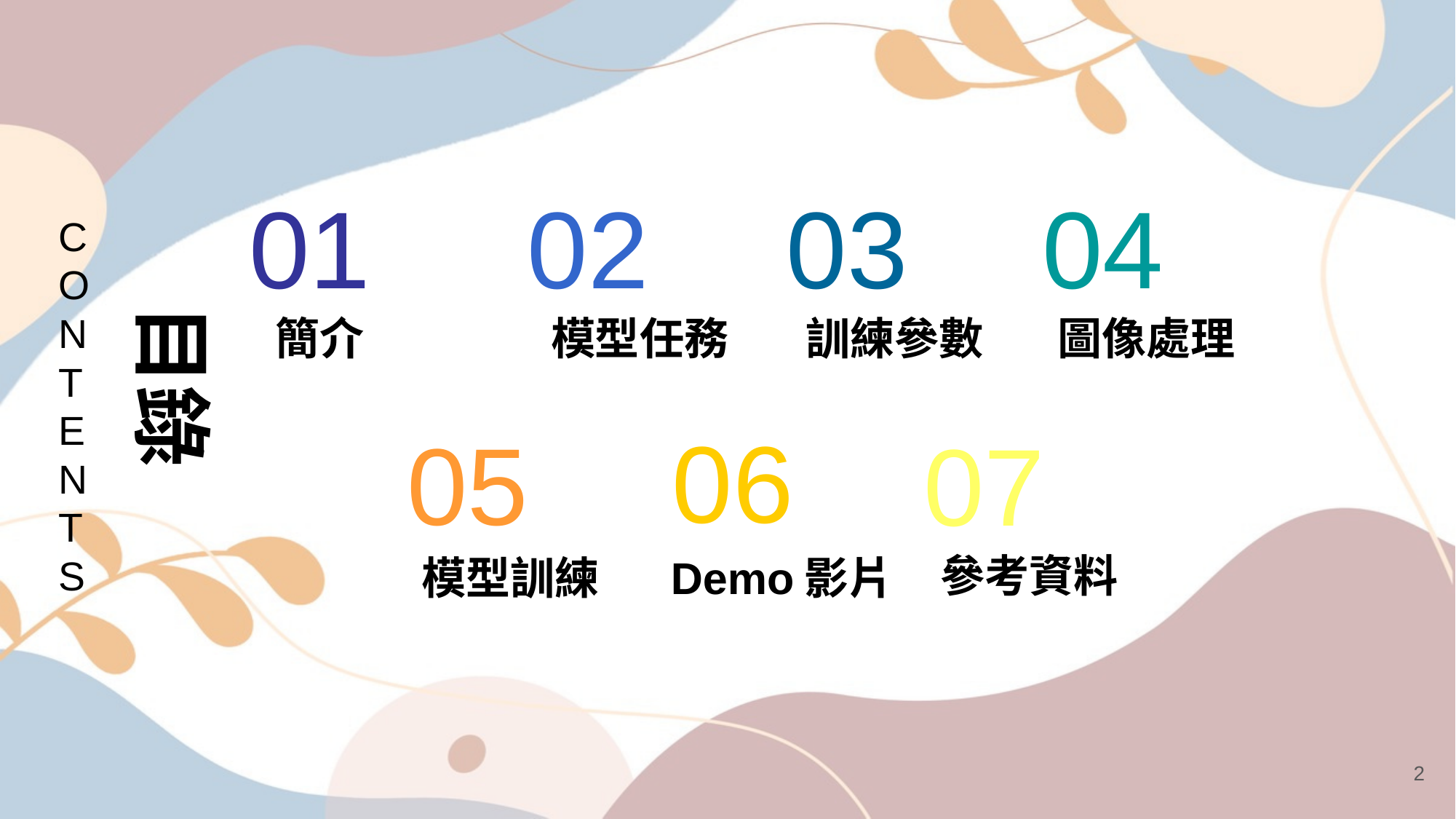

#
02
03
04
01

C
O
N
T
E
N
T
S
模型任務
訓練參數
圖像處理
簡介
目錄
06
05
07
參考資料
模型訓練
Demo影片
2